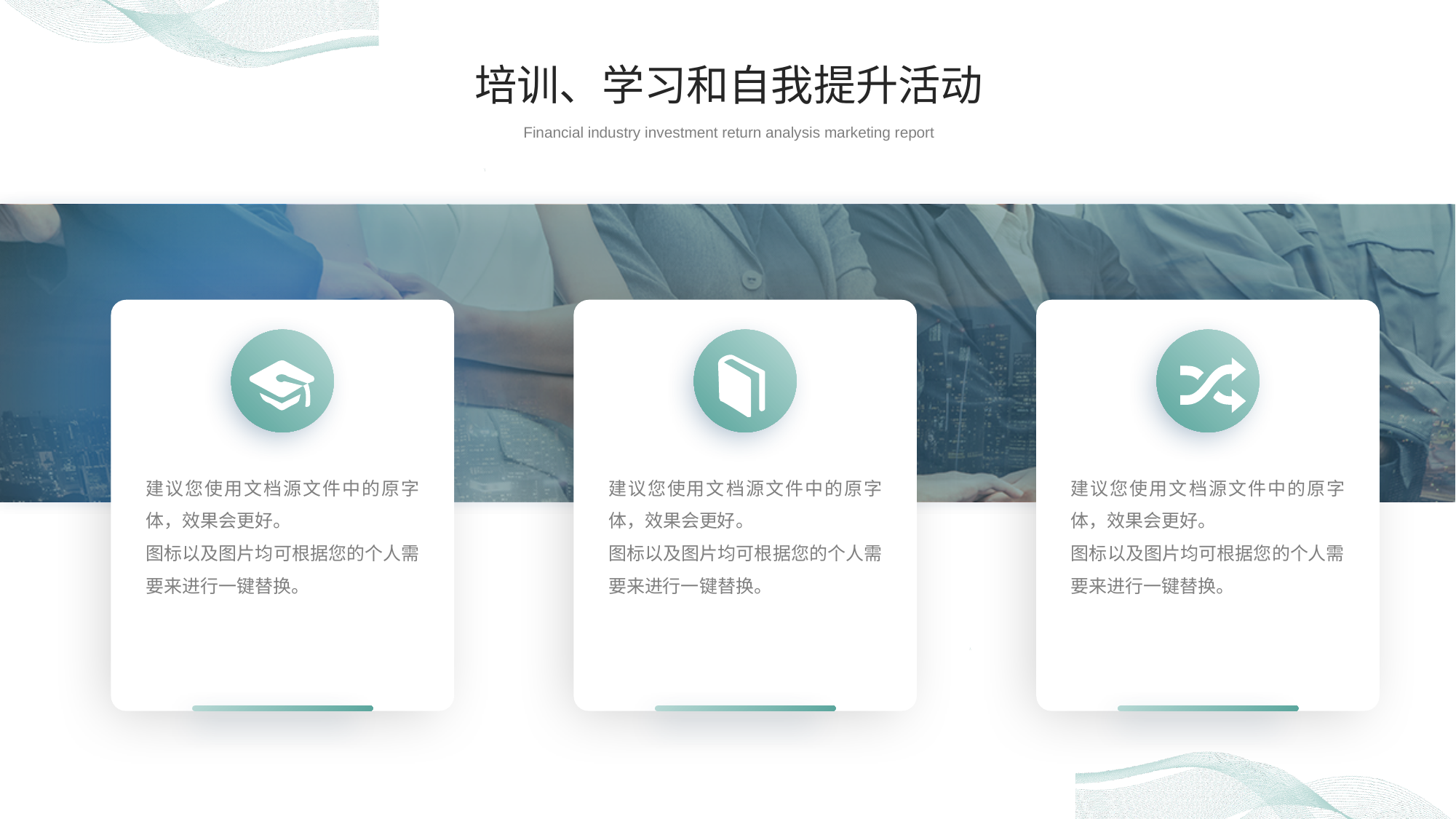

培训、学习和自我提升活动
Financial industry investment return analysis marketing report

建议您使用文档源文件中的原字体，效果会更好。
图标以及图片均可根据您的个人需要来进行一键替换。

建议您使用文档源文件中的原字体，效果会更好。
图标以及图片均可根据您的个人需要来进行一键替换。

建议您使用文档源文件中的原字体，效果会更好。
图标以及图片均可根据您的个人需要来进行一键替换。